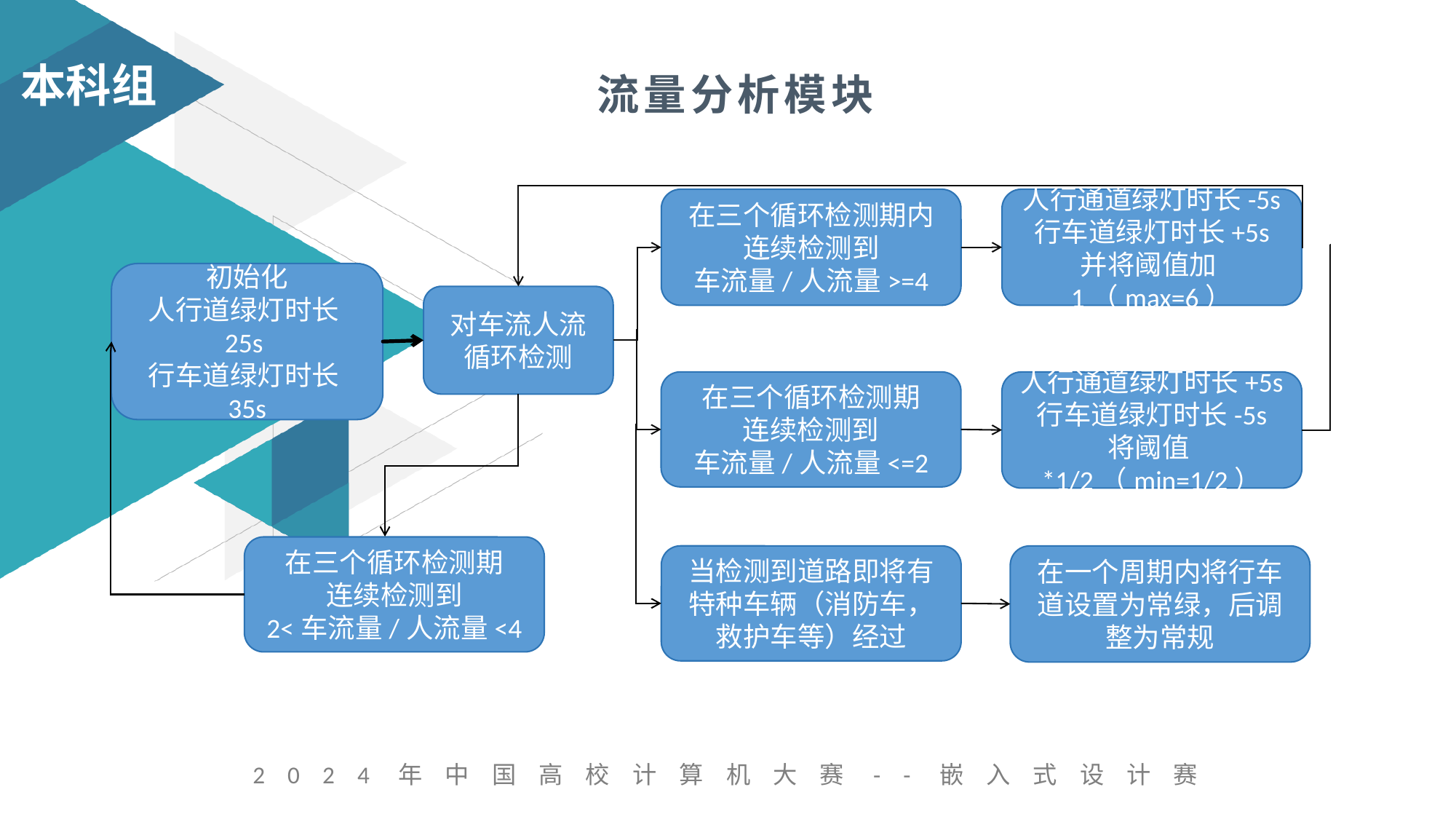

流量分析模块
在三个循环检测期内
连续检测到
车流量/人流量>=4
人行通道绿灯时长-5s
行车道绿灯时长+5s
并将阈值加1（max=6）
初始化
人行道绿灯时长25s
行车道绿灯时长35s
对车流人流循环检测
在三个循环检测期
连续检测到
车流量/人流量<=2
人行通道绿灯时长+5s
行车道绿灯时长-5s
将阈值*1/2（min=1/2）
在三个循环检测期
连续检测到
2<车流量/人流量<4
当检测到道路即将有特种车辆（消防车，救护车等）经过
在一个周期内将行车道设置为常绿，后调整为常规